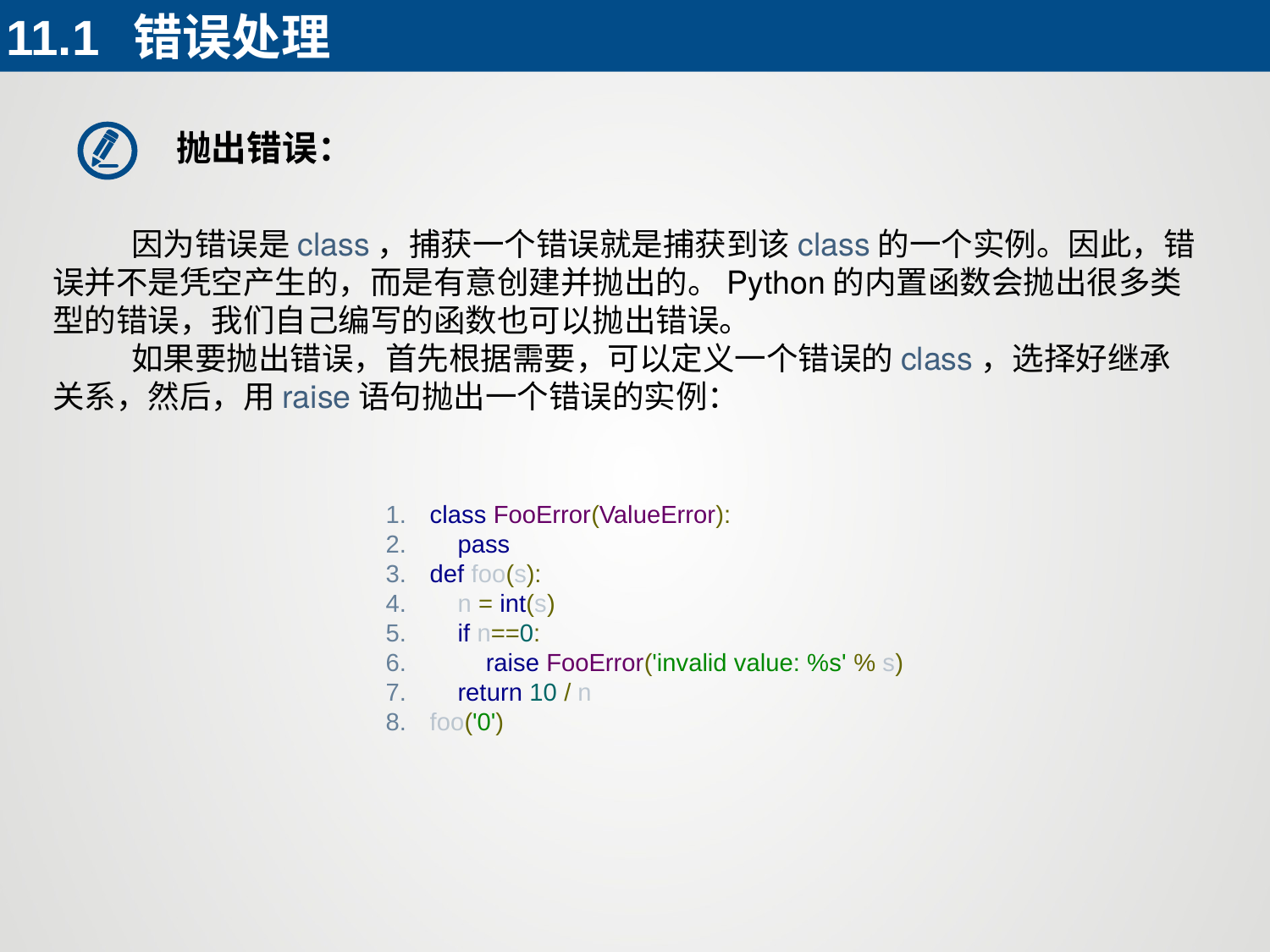

11.1	错误处理
抛出错误：

        因为错误是class，捕获一个错误就是捕获到该class的一个实例。因此，错误并不是凭空产生的，而是有意创建并抛出的。Python的内置函数会抛出很多类型的错误，我们自己编写的函数也可以抛出错误。
        如果要抛出错误，首先根据需要，可以定义一个错误的class，选择好继承关系，然后，用raise语句抛出一个错误的实例：
class FooError(ValueError):
    pass
def foo(s):
    n = int(s)
    if n==0:
        raise FooError('invalid value: %s' % s)
    return 10 / n
foo('0')